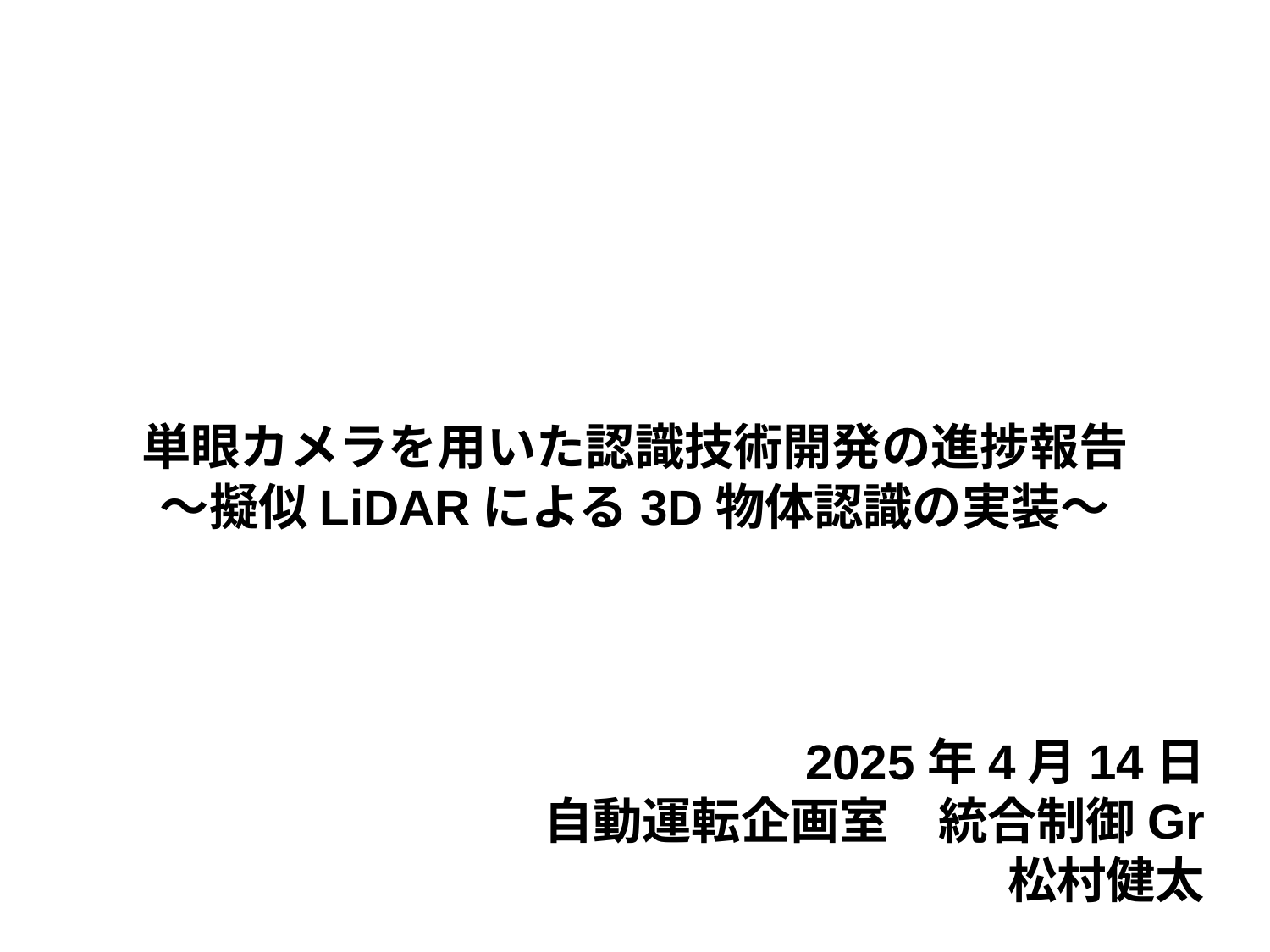

単眼カメラを用いた認識技術開発の進捗報告
～擬似LiDARによる3D物体認識の実装～
2025年4月14日
自動運転企画室　統合制御Gr
松村健太